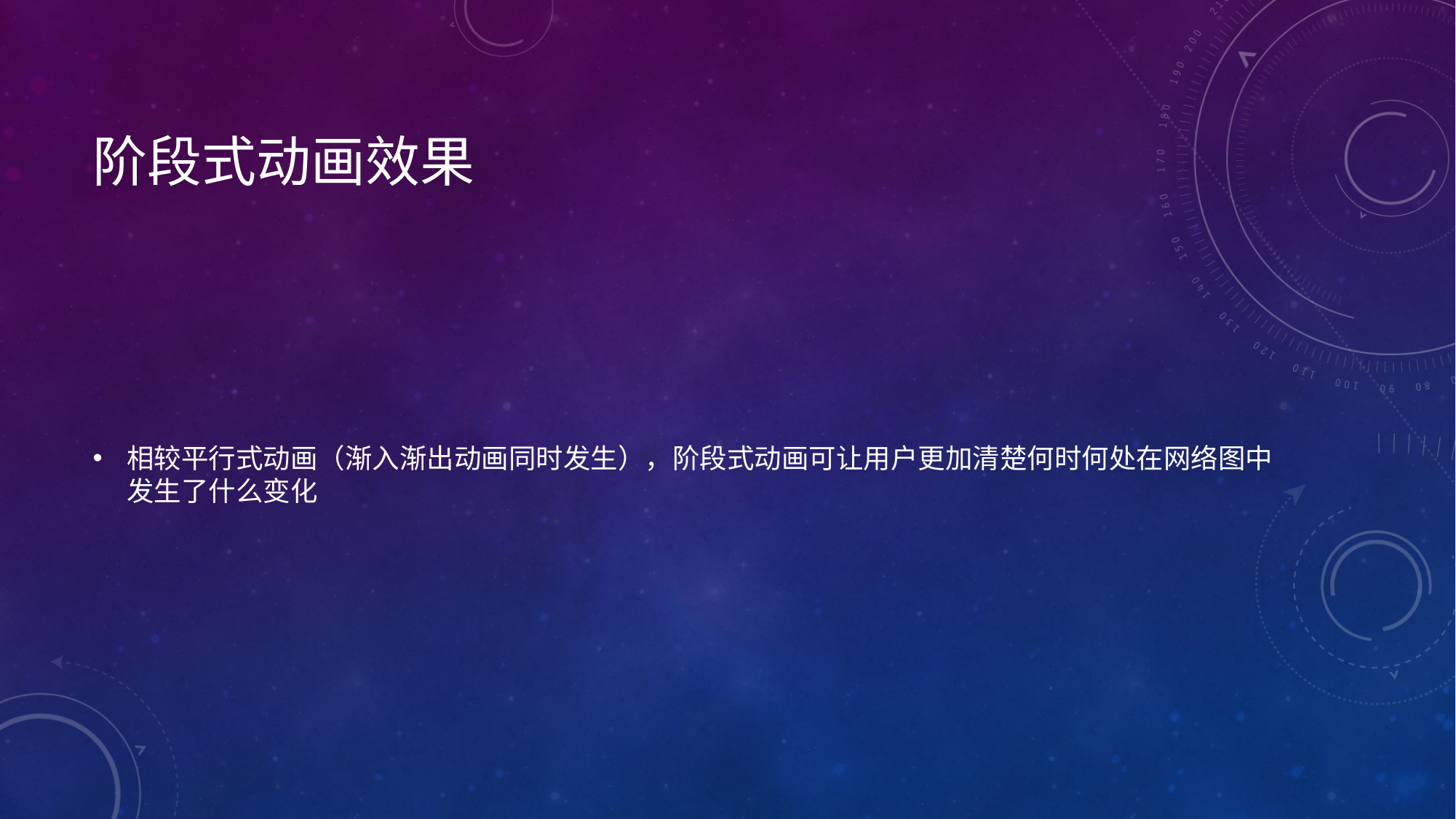

# 阶段式动画效果
相较平行式动画（渐入渐出动画同时发生），阶段式动画可让用户更加清楚何时何处在网络图中发生了什么变化